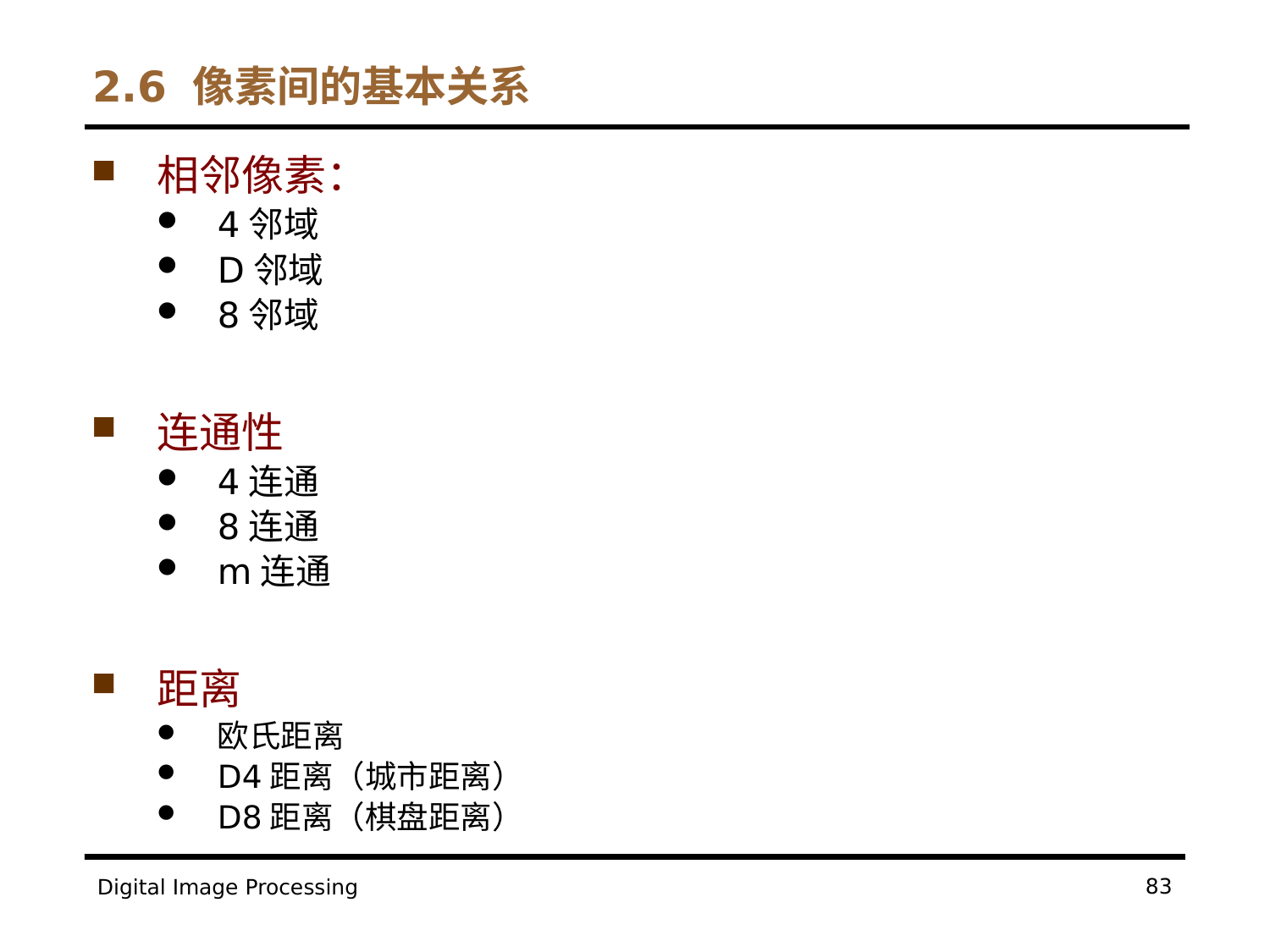

# 2.6 像素间的基本关系
相邻像素：
4邻域
D邻域
8邻域

连通性
4连通
8连通
m连通

距离
欧氏距离
D4距离（城市距离）
D8距离（棋盘距离）
83
Digital Image Processing